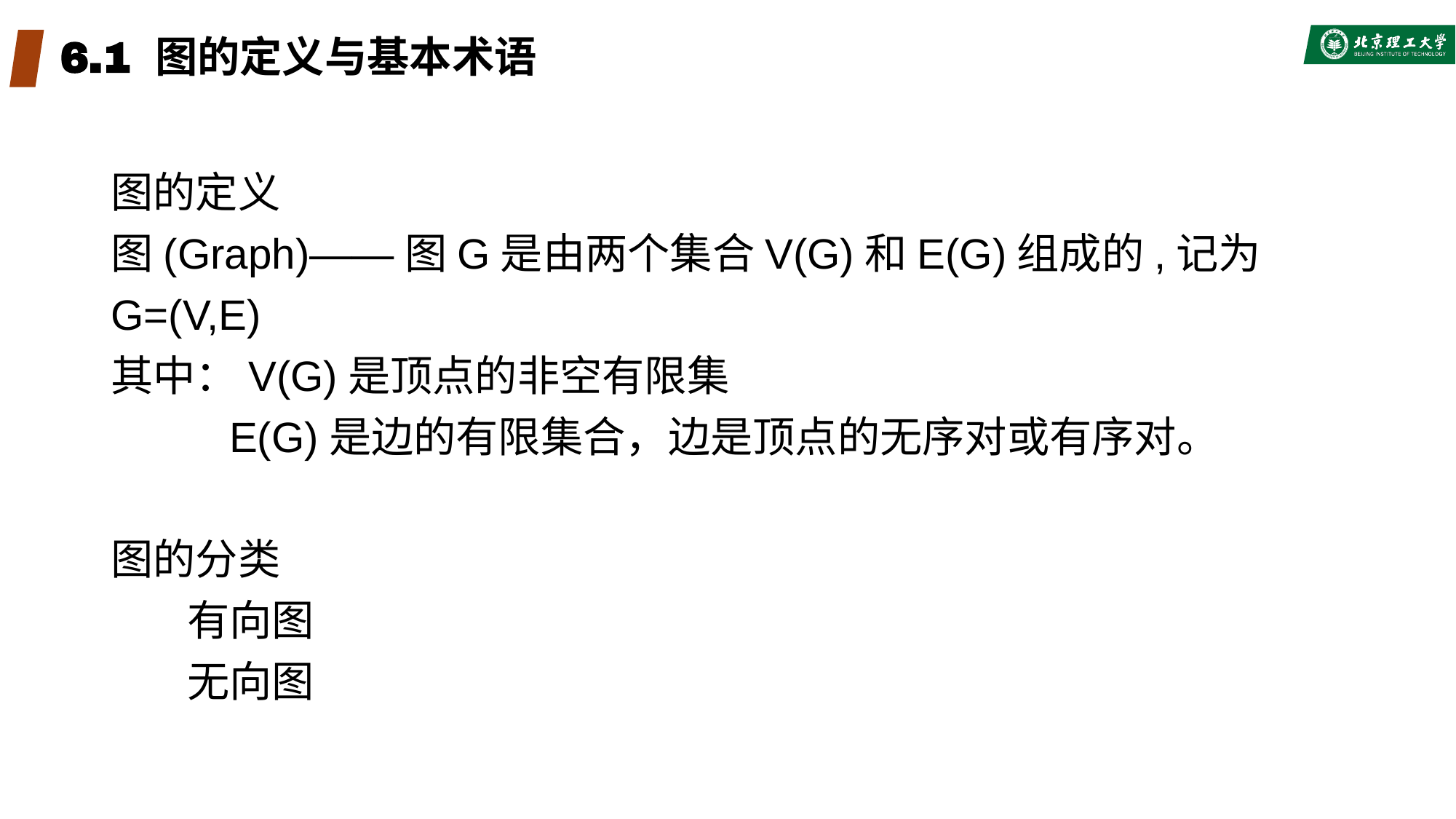

# 6.1 图的定义与基本术语
图的定义
图(Graph)——图G是由两个集合V(G)和E(G)组成的,记为G=(V,E)
其中：V(G)是顶点的非空有限集
          E(G)是边的有限集合，边是顶点的无序对或有序对。

图的分类
       有向图
       无向图